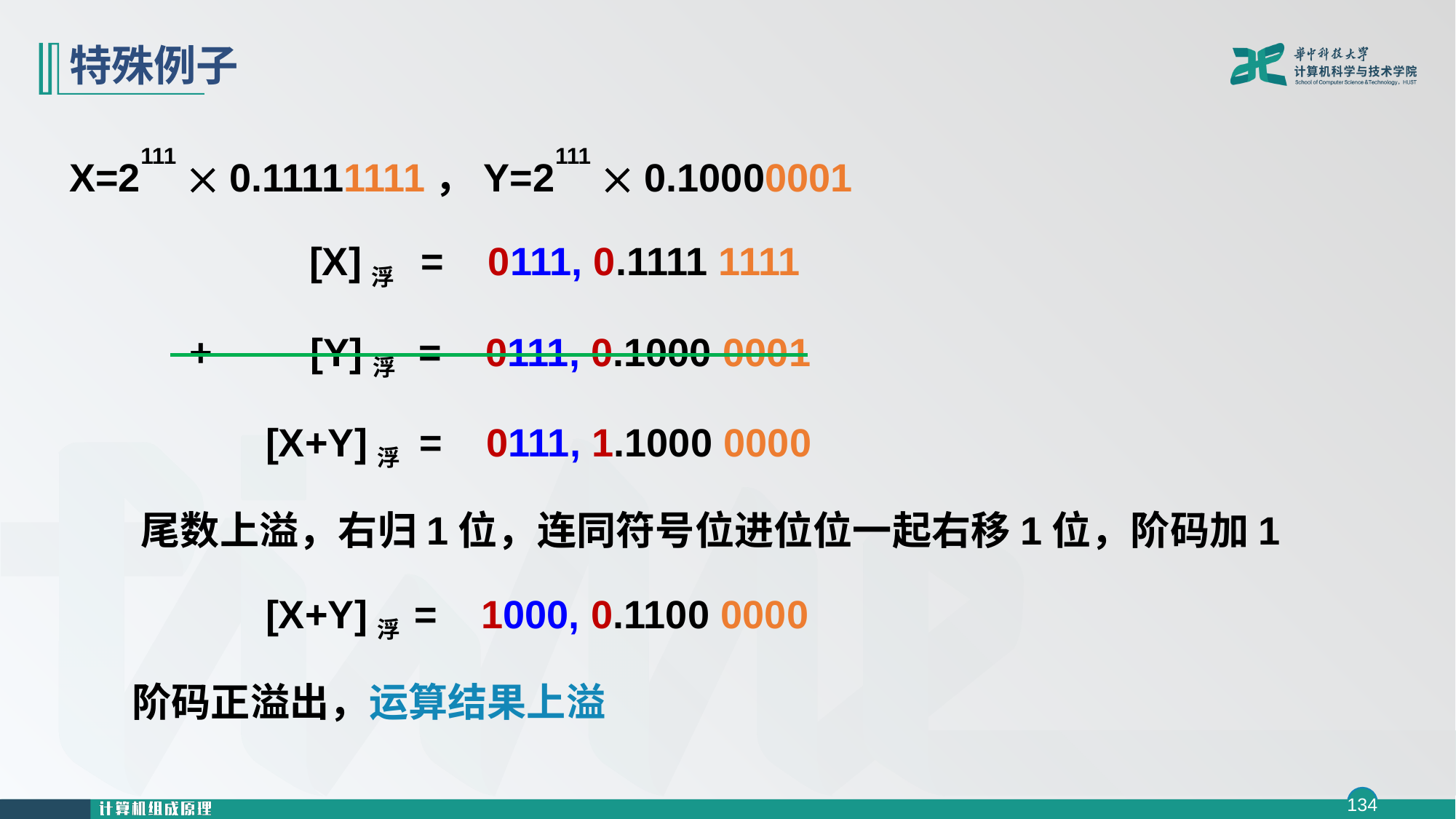

# 特殊例子
X=2111 × 0.11111111，Y=2111 × 0.10000001
                      [X]浮  =    0111, 0.1111 1111
           +         [Y]浮  =    0111, 0.1000 0001
                  [X+Y]浮  =    0111, 1.1000 0000
       尾数上溢，右归1位，连同符号位进位位一起右移1位，阶码加1
                  [X+Y]浮 =    1000, 0.1100 0000
      阶码正溢出，运算结果上溢